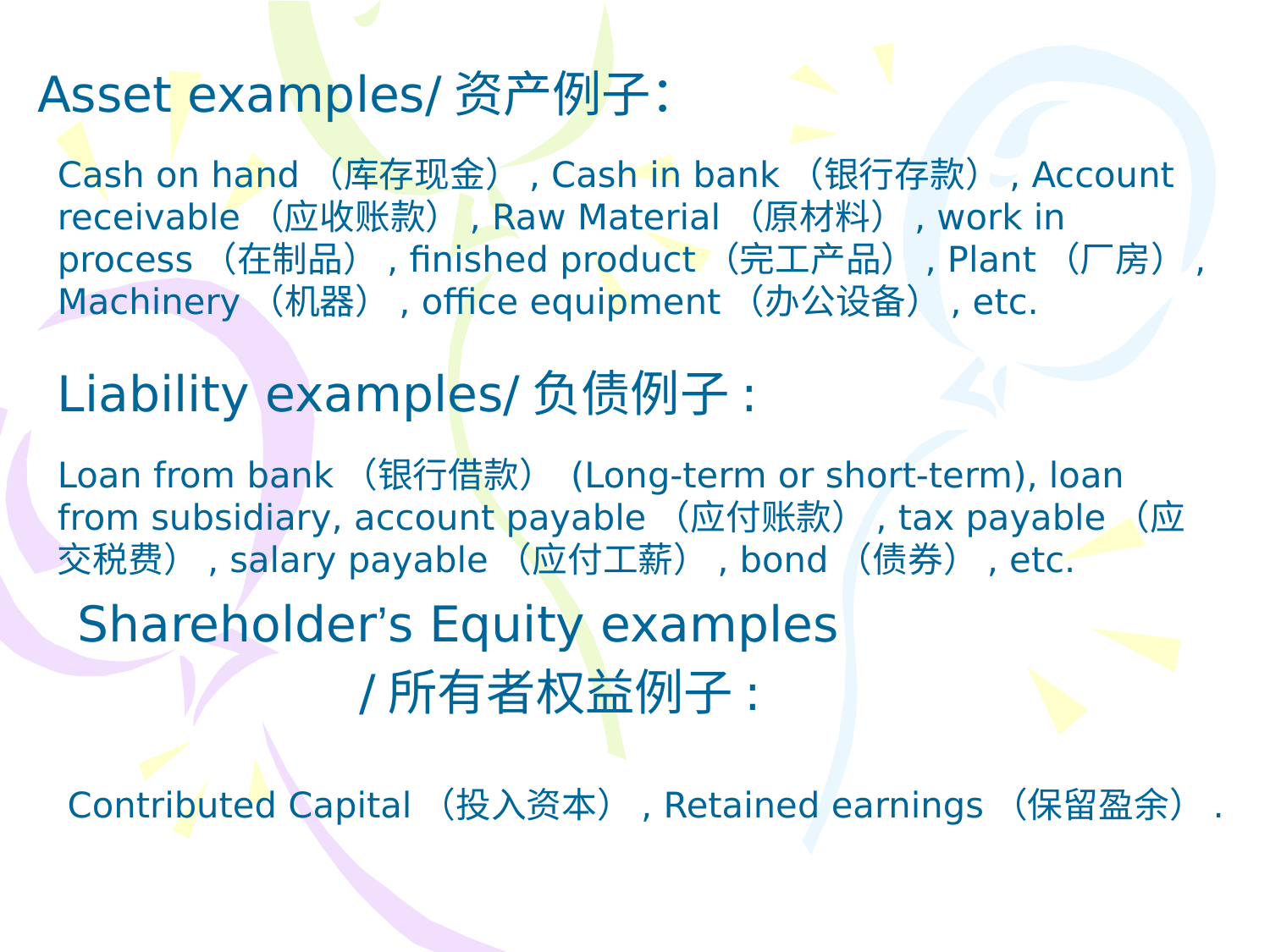

Asset examples/资产例子：
Cash on hand（库存现金）, Cash in bank（银行存款）, Account receivable（应收账款）, Raw Material（原材料）, work in process（在制品）, finished product（完工产品）, Plant（厂房）, Machinery（机器）, office equipment（办公设备）, etc.
Liability examples/负债例子:
Loan from bank（银行借款） (Long-term or short-term), loan from subsidiary, account payable（应付账款）, tax payable（应交税费）, salary payable（应付工薪）, bond（债券）, etc.
Shareholder’s Equity examples
                  /所有者权益例子:
Contributed Capital（投入资本）, Retained earnings（保留盈余）.
17